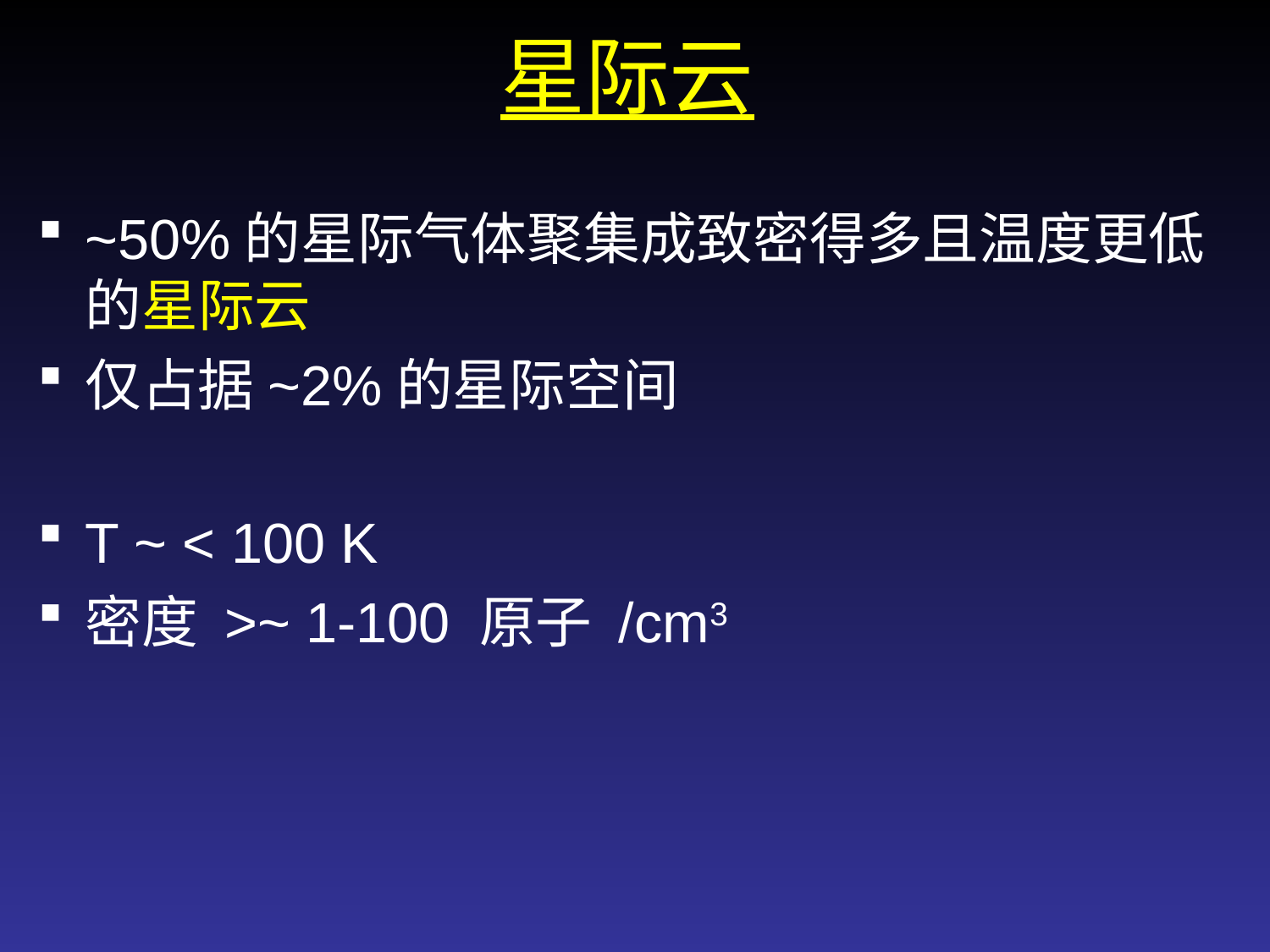

# 星际云
~50%的星际气体聚集成致密得多且温度更低的星际云
仅占据~2%的星际空间

T ~ < 100 K
密度 >~ 1-100 原子 /cm3